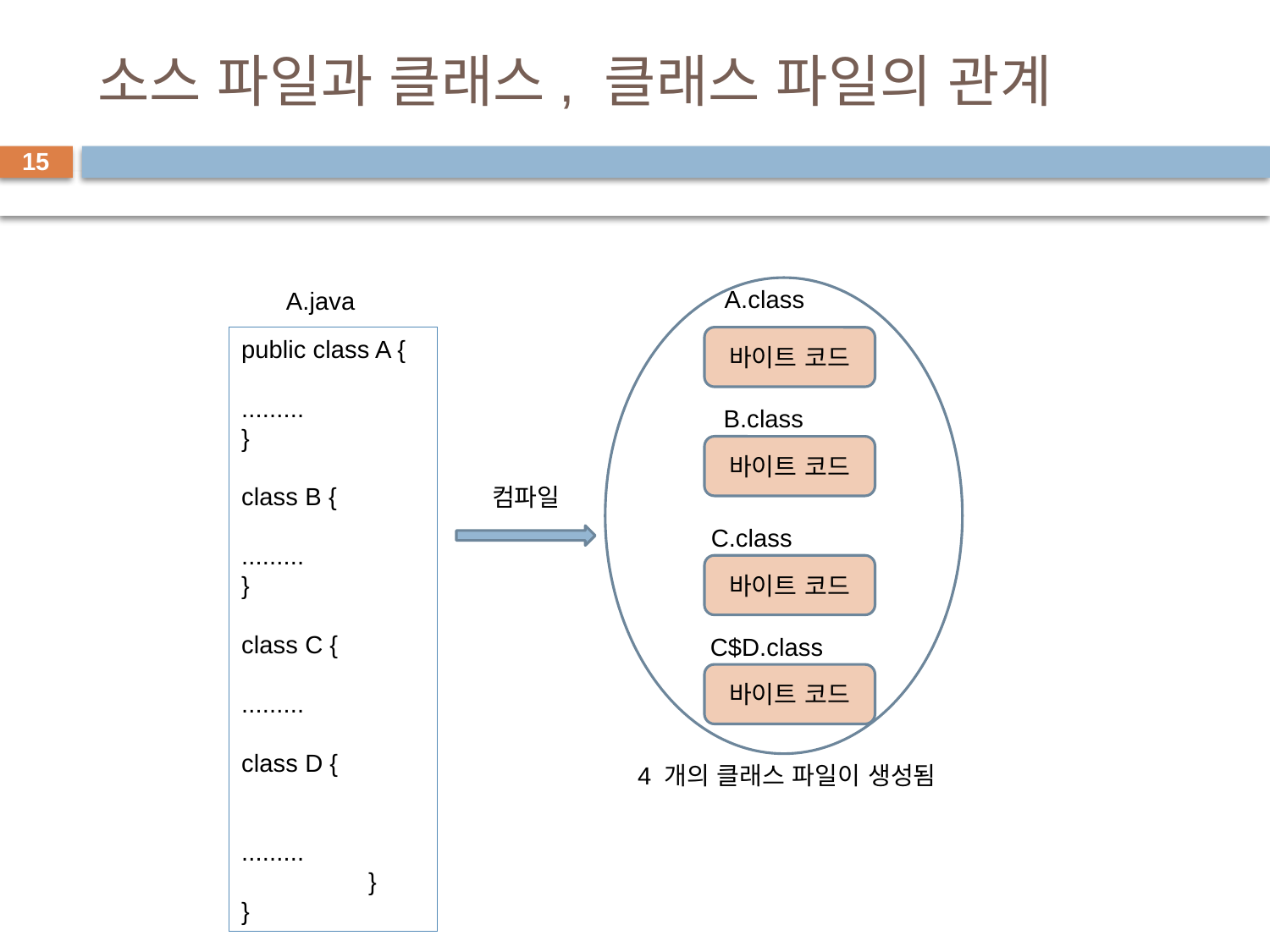

# 소스 파일과 클래스, 클래스 파일의 관계
15

A.class
A.java
public class A {
	.........
}

class B {
	.........
}

class C {
	.........
	class D {
		.........
	}
}
바이트 코드
B.class
바이트 코드
컴파일
C.class

바이트 코드
C$D.class
바이트 코드
4 개의 클래스 파일이 생성됨